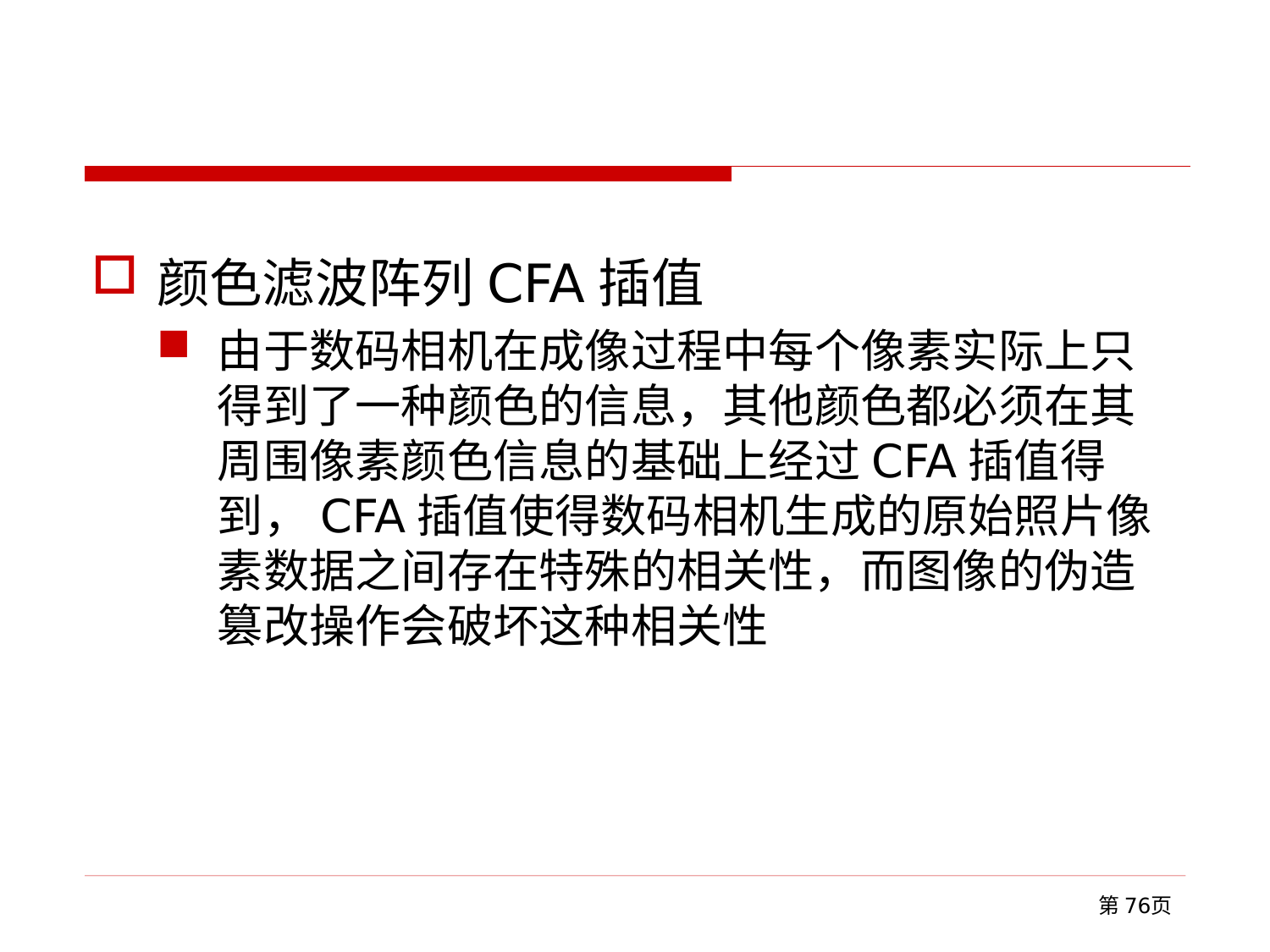

#
颜色滤波阵列CFA插值
由于数码相机在成像过程中每个像素实际上只得到了一种颜色的信息，其他颜色都必须在其周围像素颜色信息的基础上经过CFA插值得到，CFA插值使得数码相机生成的原始照片像素数据之间存在特殊的相关性，而图像的伪造篡改操作会破坏这种相关性
76